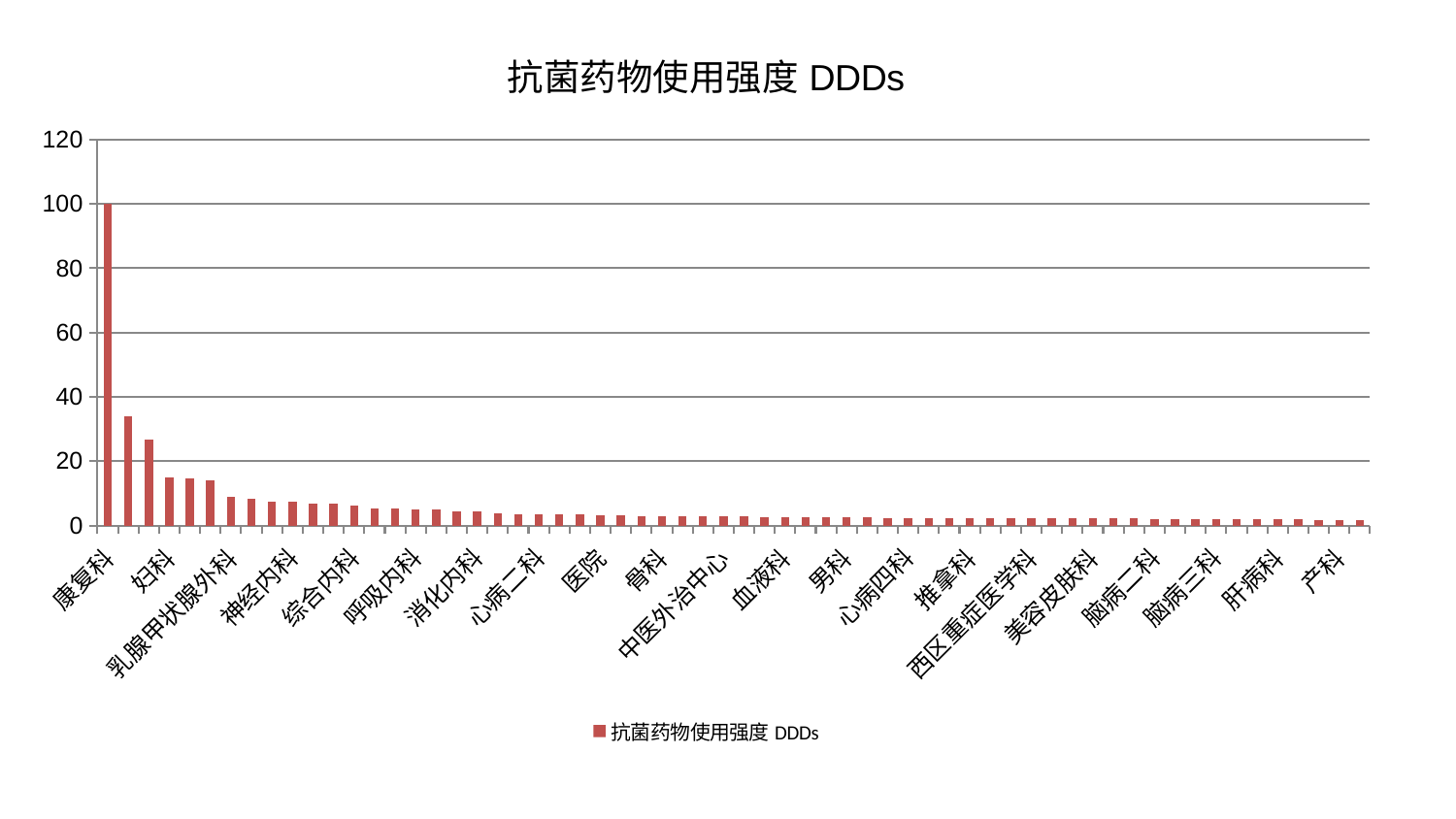

### Chart: 抗菌药物使用强度DDDs

| Category | 抗菌药物使用强度DDDs |
|---|---|
| 康复科 | 100.0 |
| 身心医学科 | 33.966302820937706 |
| 口腔科 | 26.564571520318527 |
| 妇科 | 14.873350148122322 |
| 显微骨科 | 14.538962516251022 |
| 运动损伤骨科 | 13.914380757093769 |
| 乳腺甲状腺外科 | 8.764038298190611 |
| 重症医学科 | 8.386090711845913 |
| 关节骨科 | 7.275739827187341 |
| 神经内科 | 7.256263962782248 |
| 妇二科 | 6.840691293175675 |
| 肿瘤内科 | 6.6713878362846994 |
| 综合内科 | 6.181544964177148 |
| 儿科 | 5.268372094845531 |
| 周围血管科 | 5.252499303407216 |
| 呼吸内科 | 5.042236602609108 |
| 针灸科 | 4.928085995871268 |
| 中医经典科 | 4.500244930835031 |
| 消化内科 | 4.331969305287821 |
| 眼科 | 3.701832369671784 |
| 脾胃科消化科合并 | 3.5137277866249668 |
| 心病二科 | 3.4832050197600655 |
| 胸外科 | 3.3699005652478125 |
| 耳鼻喉科 | 3.3681663349244695 |
| 医院 | 3.2931322255087836 |
| 心血管内科 | 3.2794421038977646 |
| 小儿推拿科 | 2.953556040222523 |
| 骨科 | 2.8965963389119316 |
| 微创骨科 | 2.7765581338686376 |
| 神经外科 | 2.7690646881363357 |
| 中医外治中心 | 2.7625788072603994 |
| 治未病中心 | 2.74372468687522 |
| 东区肾病科 | 2.6982169218806207 |
| 血液科 | 2.5858497084362604 |
| 普通外科 | 2.573270124045483 |
| 内分泌科 | 2.5491332666515736 |
| 男科 | 2.4639488617969723 |
| 泌尿外科 | 2.4506733263171183 |
| 心病三科 | 2.3934677603934404 |
| 心病四科 | 2.3466137647291423 |
| 肾脏内科 | 2.3359948515491835 |
| 创伤骨科 | 2.29041605371962 |
| 推拿科 | 2.2788808743213256 |
| 老年医学科 | 2.2609302914732563 |
| 小儿骨科 | 2.2441193058041016 |
| 西区重症医学科 | 2.2434074804979147 |
| 风湿病科 | 2.233424953248376 |
| 肛肠科 | 2.208550055347362 |
| 美容皮肤科 | 2.181629382381045 |
| 妇科妇二科合并 | 2.1787860282666256 |
| 脊柱骨科 | 2.1734979970964123 |
| 脑病二科 | 1.9825288284016704 |
| 皮肤科 | 1.9446052953612318 |
| 肝胆外科 | 1.920700216179126 |
| 脑病三科 | 1.9144235608922726 |
| 脾胃病科 | 1.8938352769090137 |
| 肾病科 | 1.8905774738990369 |
| 肝病科 | 1.8677984165286767 |
| 东区重症医学科 | 1.8458747224967433 |
| 脑病一科 | 1.7926353094055782 |
| 产科 | 1.6731774793915453 |
| 心病一科 | 1.615382177462521 |
191